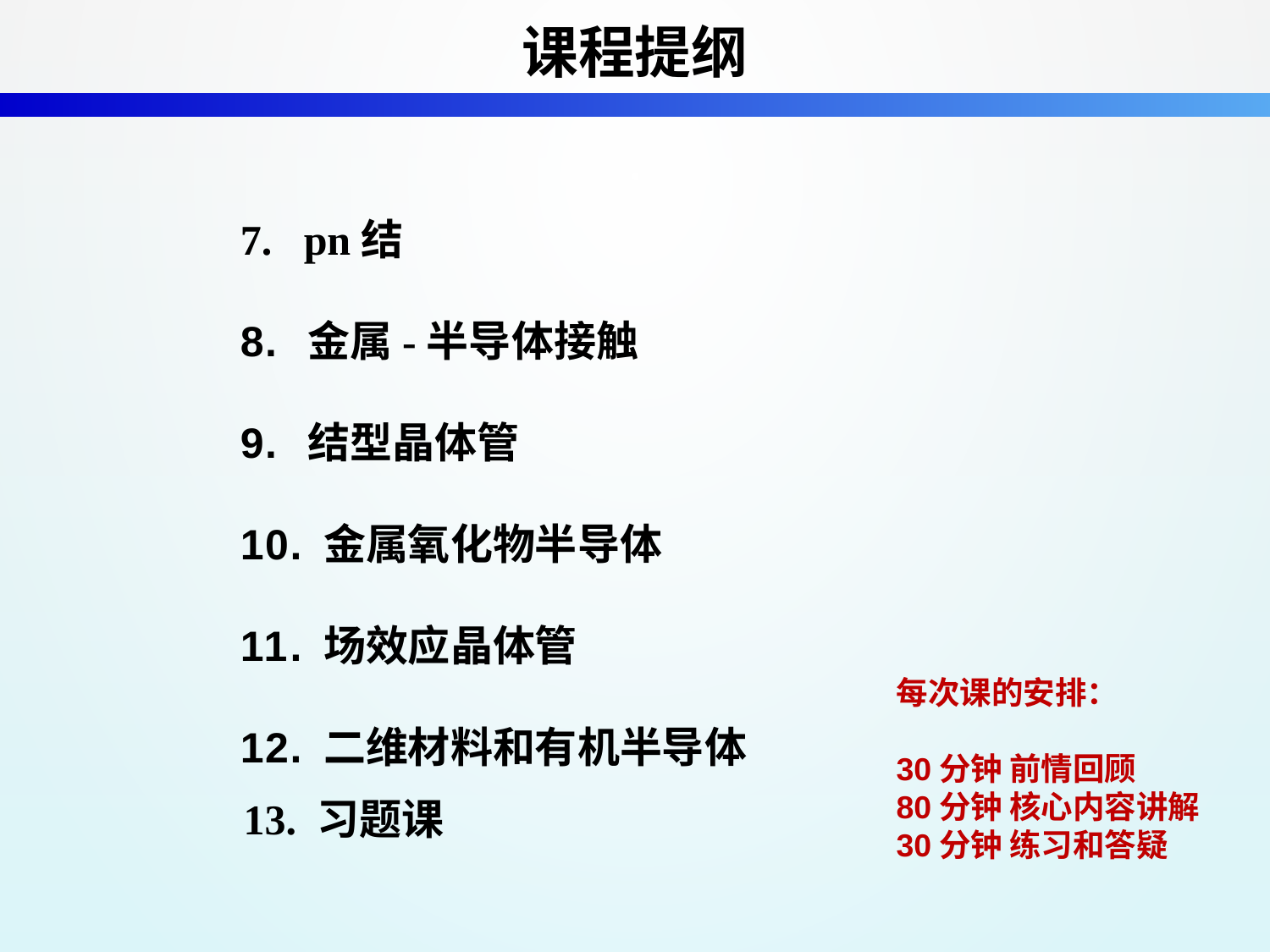

课程提纲
pn结
 金属-半导体接触
 结型晶体管
 金属氧化物半导体
 场效应晶体管
 二维材料和有机半导体
每次课的安排：

30分钟 前情回顾
80分钟 核心内容讲解
30分钟 练习和答疑
13. 习题课